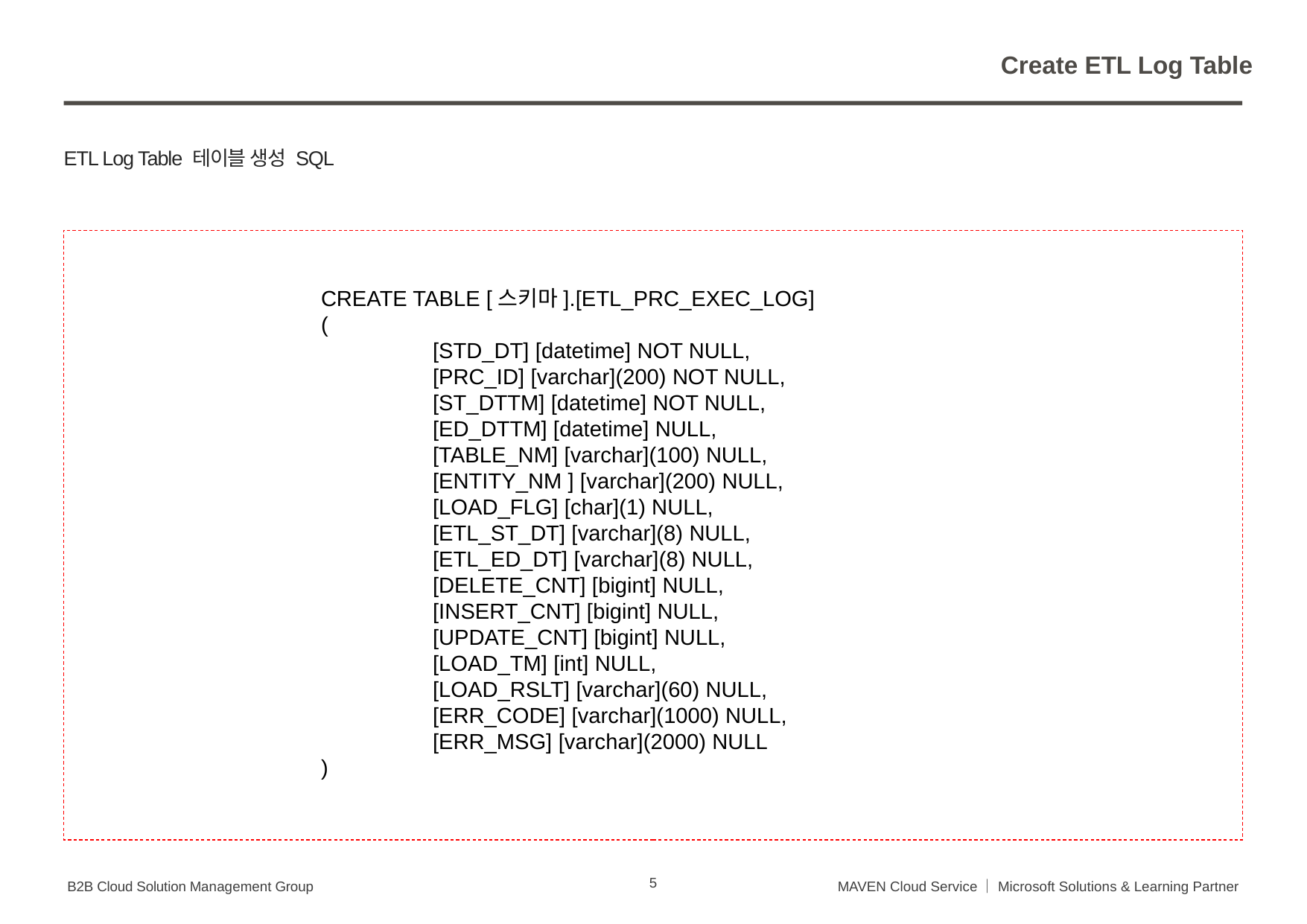

Create ETL Log Table
ETL Log Table 테이블 생성 SQL

CREATE TABLE [스키마].[ETL_PRC_EXEC_LOG]
(
	[STD_DT] [datetime] NOT NULL,
	[PRC_ID] [varchar](200) NOT NULL,
	[ST_DTTM] [datetime] NOT NULL,
	[ED_DTTM] [datetime] NULL,
	[TABLE_NM] [varchar](100) NULL,
	[ENTITY_NM ] [varchar](200) NULL,
	[LOAD_FLG] [char](1) NULL,
	[ETL_ST_DT] [varchar](8) NULL,
	[ETL_ED_DT] [varchar](8) NULL,
	[DELETE_CNT] [bigint] NULL,
	[INSERT_CNT] [bigint] NULL,
	[UPDATE_CNT] [bigint] NULL,
	[LOAD_TM] [int] NULL,
	[LOAD_RSLT] [varchar](60) NULL,
	[ERR_CODE] [varchar](1000) NULL,
	[ERR_MSG] [varchar](2000) NULL
)